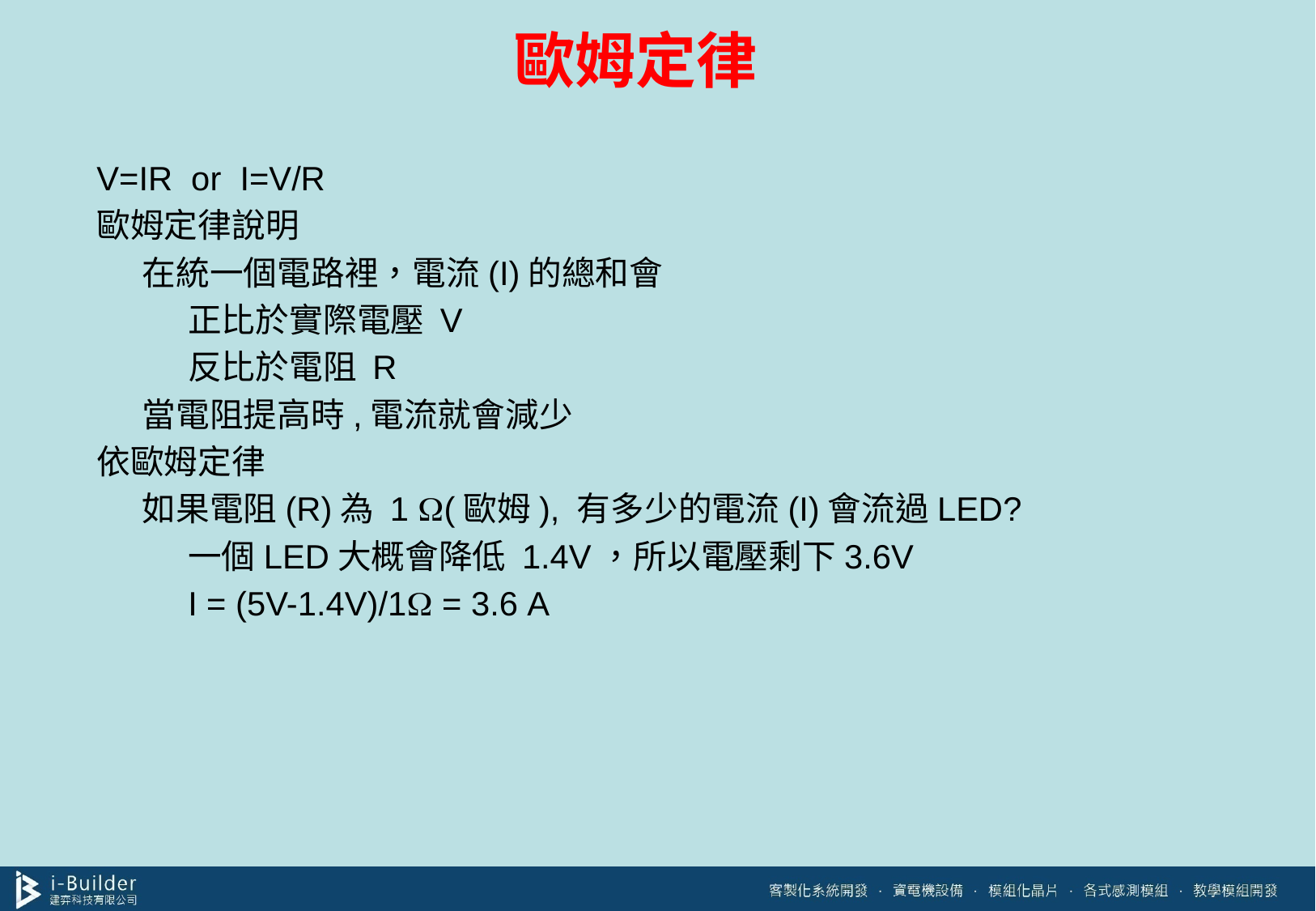

# 歐姆定律
V=IR  or  I=V/R
歐姆定律說明
在統一個電路裡，電流(I)的總和會
正比於實際電壓 V
反比於電阻 R
當電阻提高時,電流就會減少
依歐姆定律
如果電阻(R)為 1 Ω(歐姆), 有多少的電流(I)會流過LED?
一個LED大概會降低 1.4V，所以電壓剩下3.6V
I = (5V-1.4V)/1Ω = 3.6 A